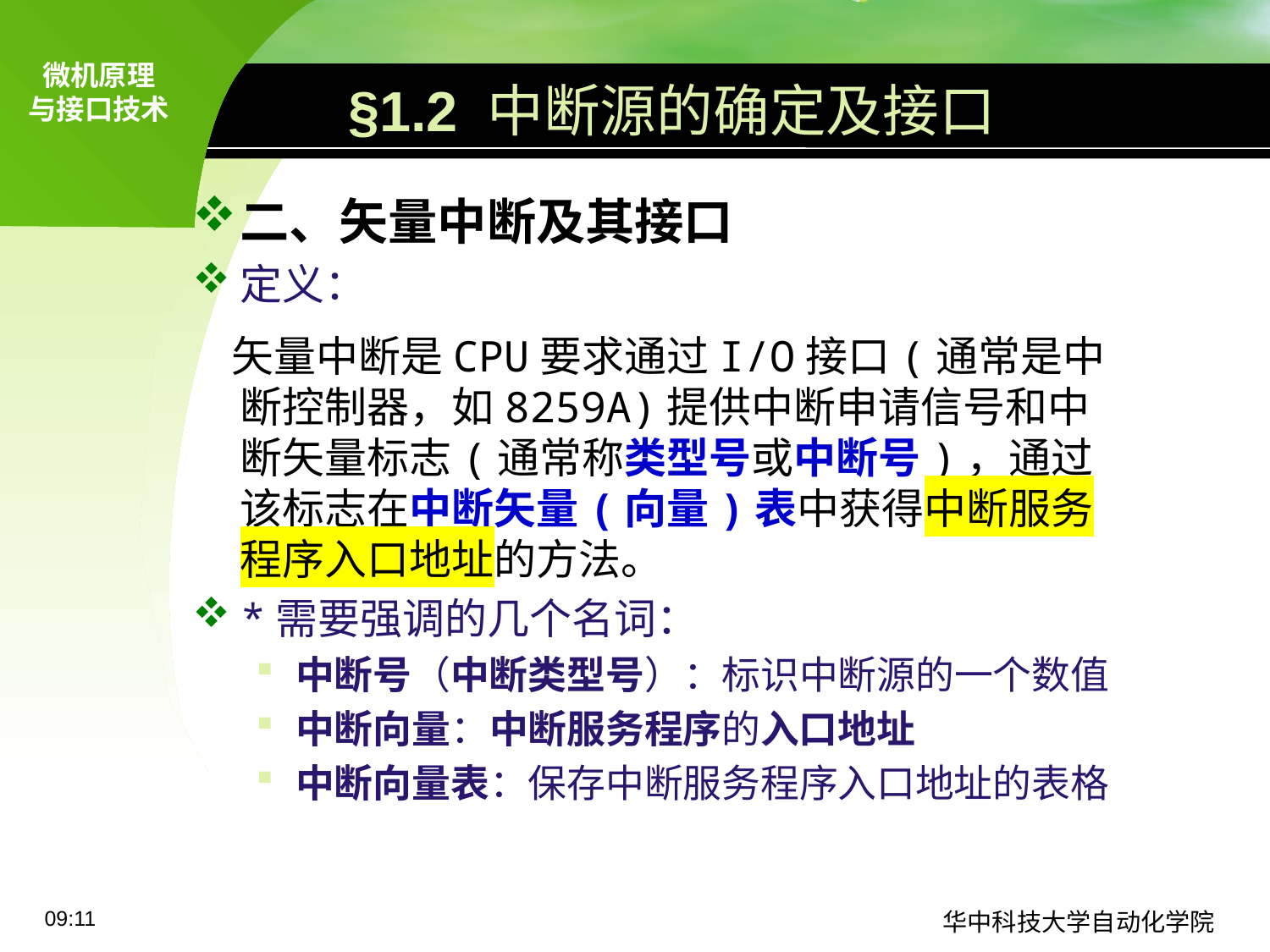

# §1.2 中断源的确定及接口
二、矢量中断及其接口
定义：
   矢量中断是CPU要求通过I/O接口(通常是中断控制器，如8259A)提供中断申请信号和中断矢量标志(通常称类型号或中断号)，通过该标志在中断矢量(向量)表中获得中断服务程序入口地址的方法。
*需要强调的几个名词：
中断号（中断类型号）：标识中断源的一个数值
中断向量：中断服务程序的入口地址
中断向量表：保存中断服务程序入口地址的表格
09:11
华中科技大学自动化学院